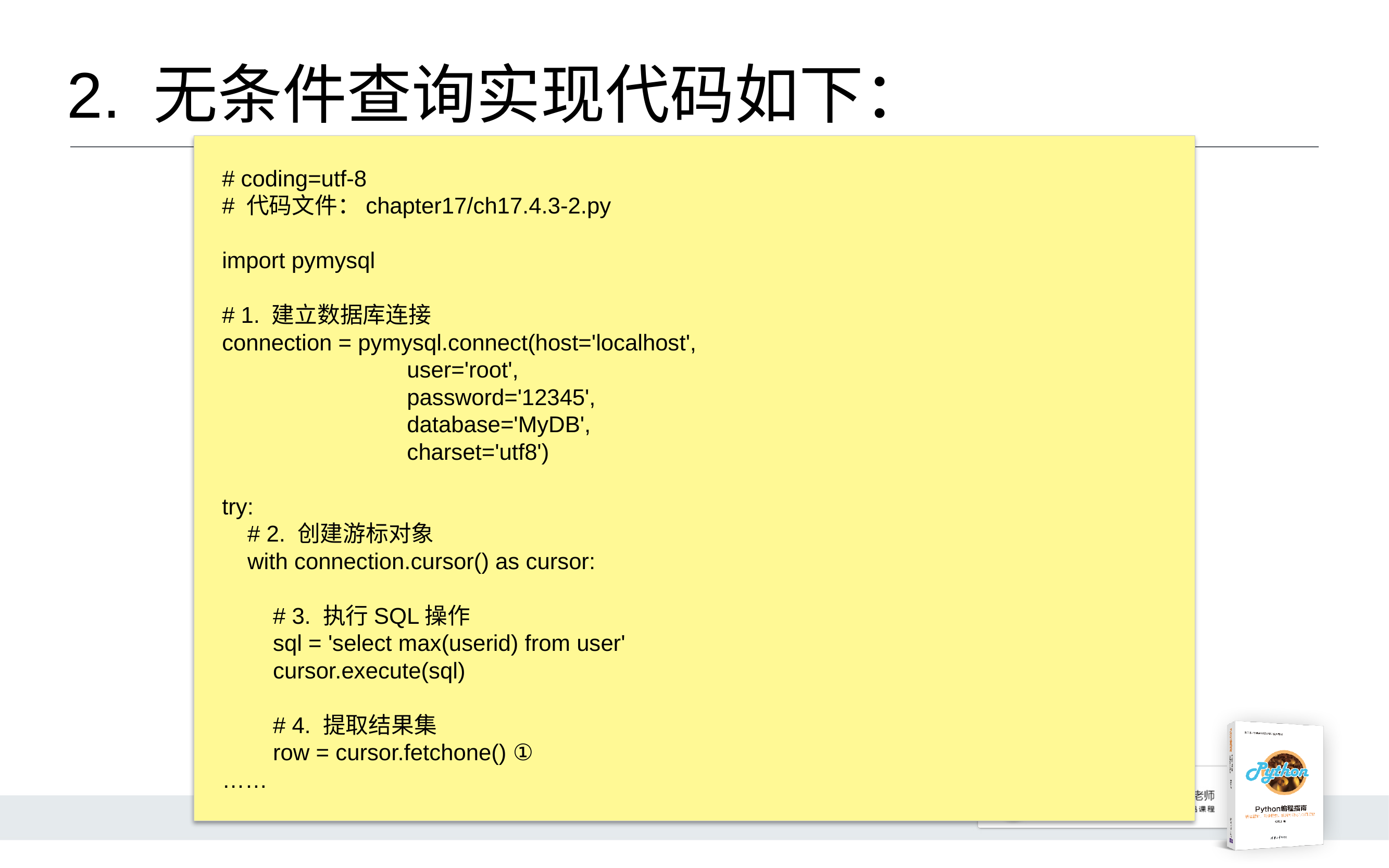

# 2. 无条件查询实现代码如下：
# coding=utf-8
# 代码文件：chapter17/ch17.4.3-2.py

import pymysql

# 1. 建立数据库连接
connection = pymysql.connect(host='localhost',
                             user='root',
                             password='12345',
                             database='MyDB',
                             charset='utf8')

try:
    # 2. 创建游标对象
    with connection.cursor() as cursor:

        # 3. 执行SQL操作
        sql = 'select max(userid) from user'
        cursor.execute(sql)

        # 4. 提取结果集
        row = cursor.fetchone() ①
……